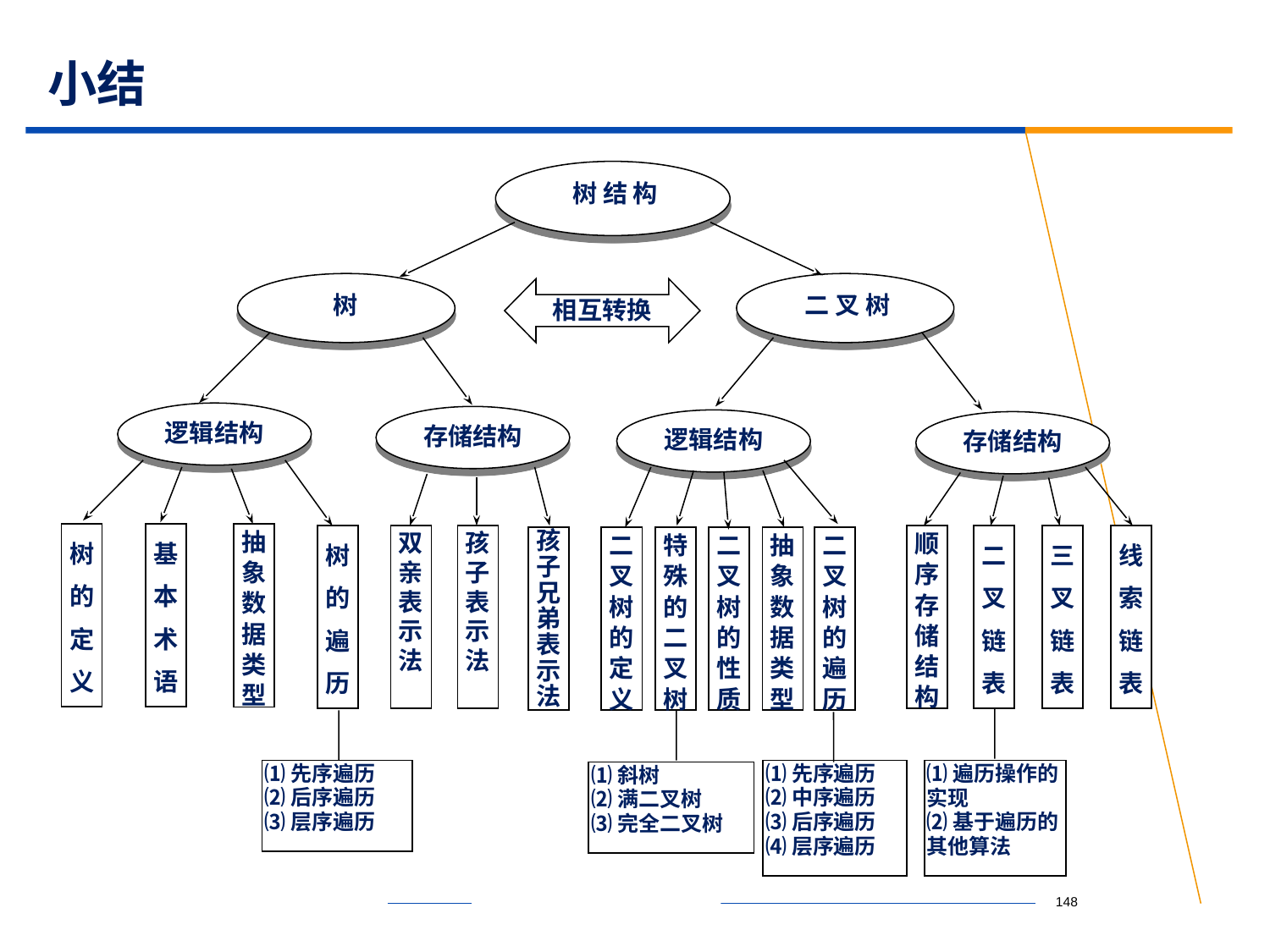

# 小结
树 结 构

树
二 叉 树
相互转换

逻辑结构
存储结构
逻辑结构
存储结构

树的定义
基本术语
抽象数据类型
树的遍历
双亲表示法
孩子表示法
顺序存储结构
二叉链表
三叉链表
线索链表
孩子兄弟表示法
二叉树的定义
特殊的二叉树
二叉树的性质
抽象数据类型
二叉树的遍历

⑴先序遍历
⑵后序遍历
⑶层序遍历
⑴先序遍历
⑵中序遍历
⑶后序遍历
⑷层序遍历
⑴遍历操作的实现
⑵基于遍历的其他算法
⑴斜树
⑵满二叉树
⑶完全二叉树